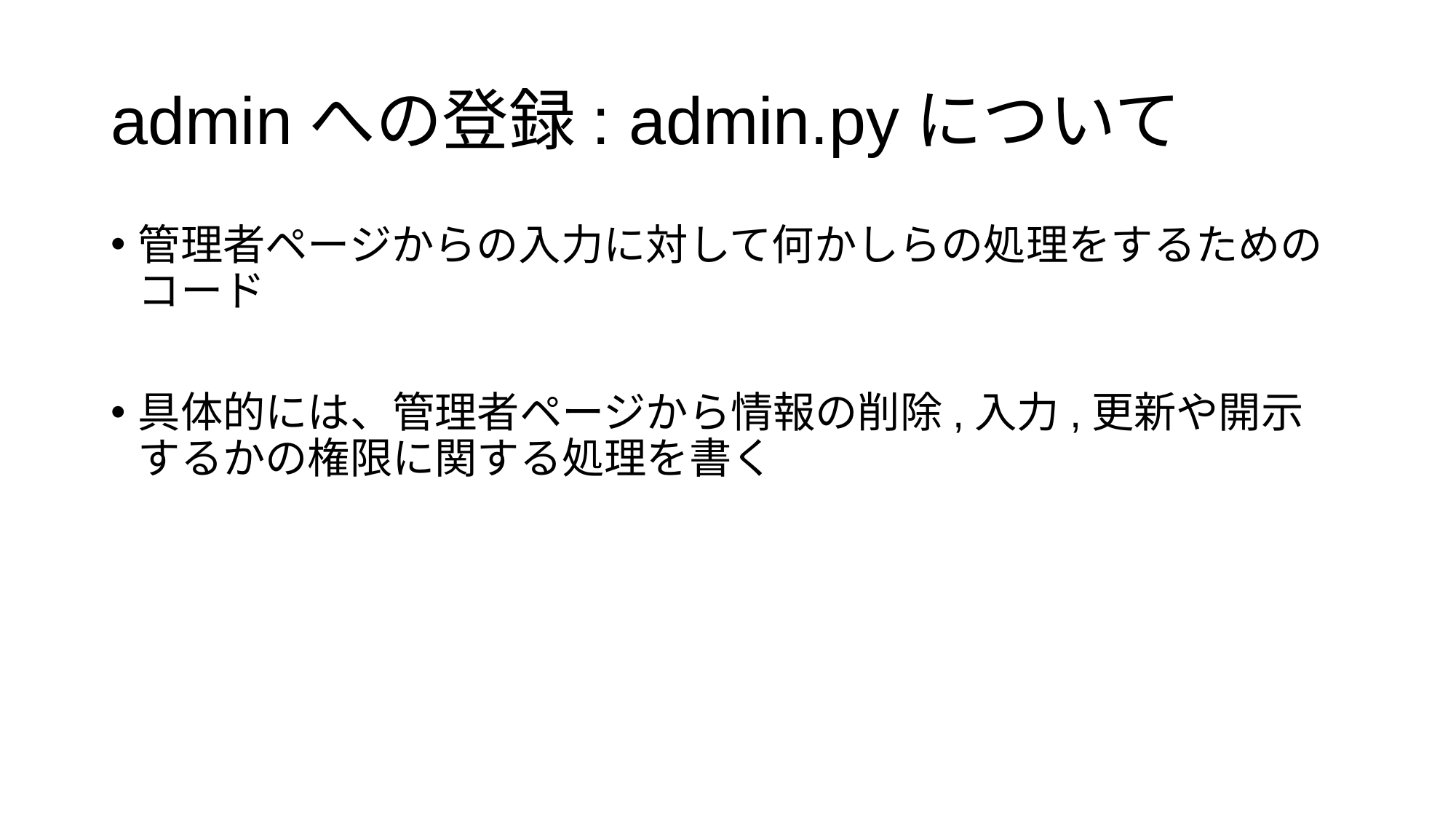

# adminへの登録: admin.pyについて
管理者ページからの入力に対して何かしらの処理をするためのコード

具体的には、管理者ページから情報の削除,入力,更新や開示するかの権限に関する処理を書く